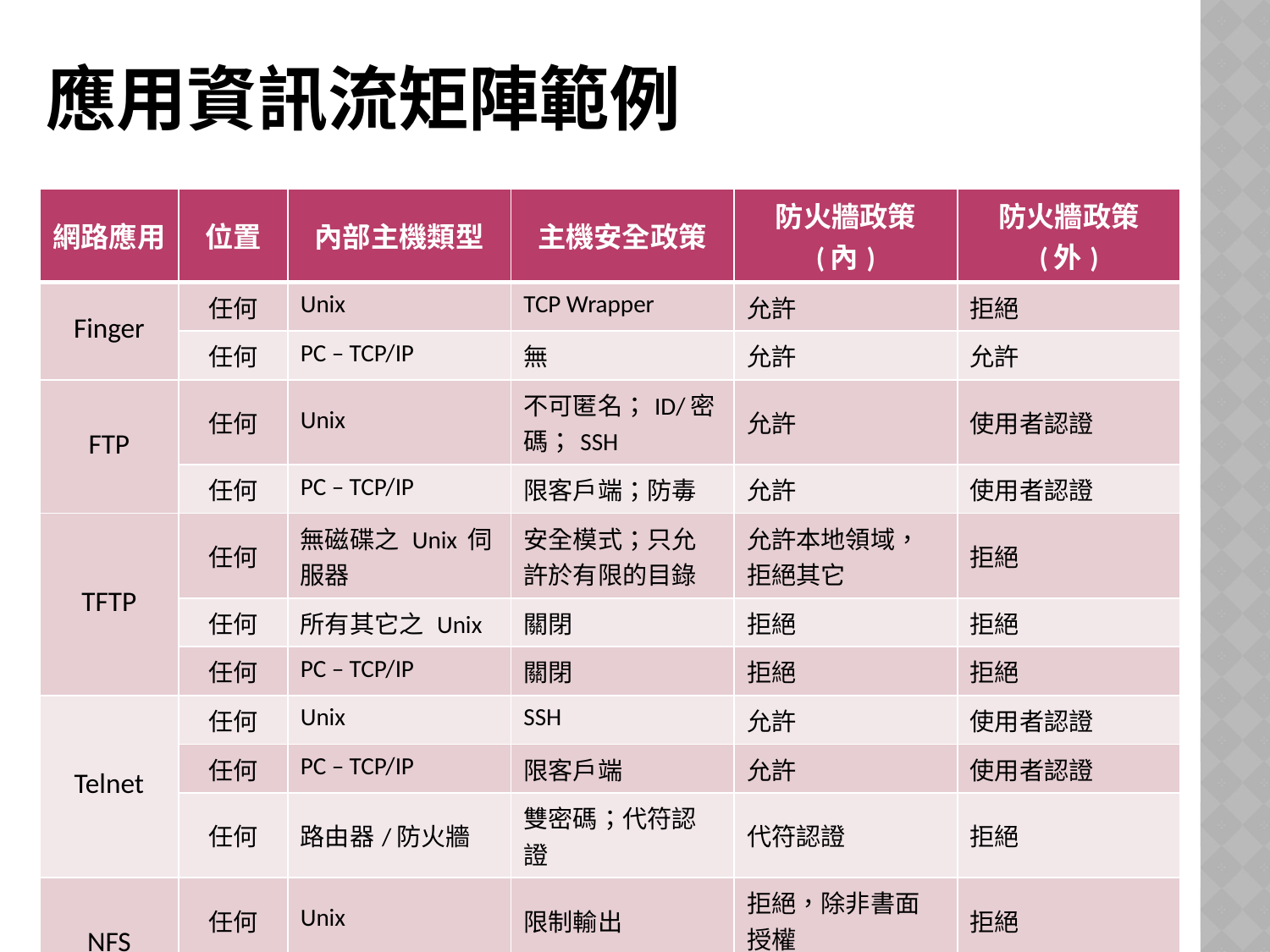

# 應用資訊流矩陣範例
| 網路應用 | 位置 | 內部主機類型 | 主機安全政策 | 防火牆政策 (內) | 防火牆政策 (外) |
| --- | --- | --- | --- | --- | --- |
| Finger | 任何 | Unix | TCP Wrapper | 允許 | 拒絕 |
|  | 任何 | PC – TCP/IP | 無 | 允許 | 允許 |
| FTP | 任何 | Unix | 不可匿名；ID/密碼；SSH | 允許 | 使用者認證 |
|  | 任何 | PC – TCP/IP | 限客戶端；防毒 | 允許 | 使用者認證 |
| TFTP | 任何 | 無磁碟之 Unix 伺服器 | 安全模式；只允許於有限的目錄 | 允許本地領域，拒絕其它 | 拒絕 |
|  | 任何 | 所有其它之 Unix | 關閉 | 拒絕 | 拒絕 |
|  | 任何 | PC – TCP/IP | 關閉 | 拒絕 | 拒絕 |
| Telnet | 任何 | Unix | SSH | 允許 | 使用者認證 |
|  | 任何 | PC – TCP/IP | 限客戶端 | 允許 | 使用者認證 |
|  | 任何 | 路由器/防火牆 | 雙密碼；代符認證 | 代符認證 | 拒絕 |
| NFS | 任何 | Unix | 限制輸出 | 拒絕，除非書面授權 | 拒絕 |
|  | 任何 | PC – TCP/IP | 限客戶端 | 拒絕 | 拒絕 |
| NetBIOS | 任何 | Windows | 限制分享的存取 | 允許本地領域，拒絕其它 | 拒絕 |